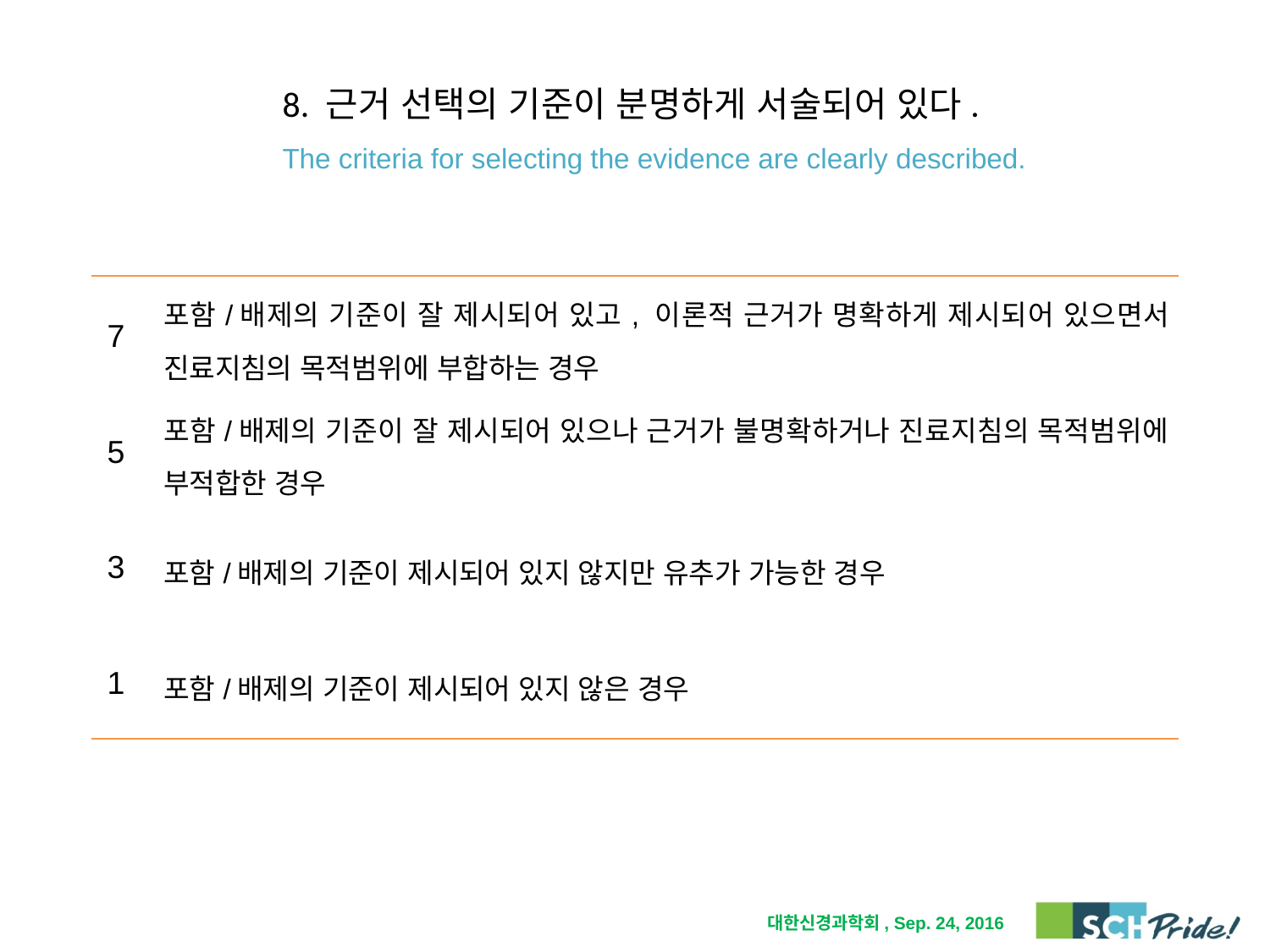

# 8. 근거 선택의 기준이 분명하게 서술되어 있다. The criteria for selecting the evidence are clearly described.
| 7 | 포함/배제의 기준이 잘 제시되어 있고, 이론적 근거가 명확하게 제시되어 있으면서 진료지침의 목적범위에 부합하는 경우 |
| --- | --- |
| 5 | 포함/배제의 기준이 잘 제시되어 있으나 근거가 불명확하거나 진료지침의 목적범위에 부적합한 경우 |
| 3 | 포함/배제의 기준이 제시되어 있지 않지만 유추가 가능한 경우 |
| 1 | 포함/배제의 기준이 제시되어 있지 않은 경우 |